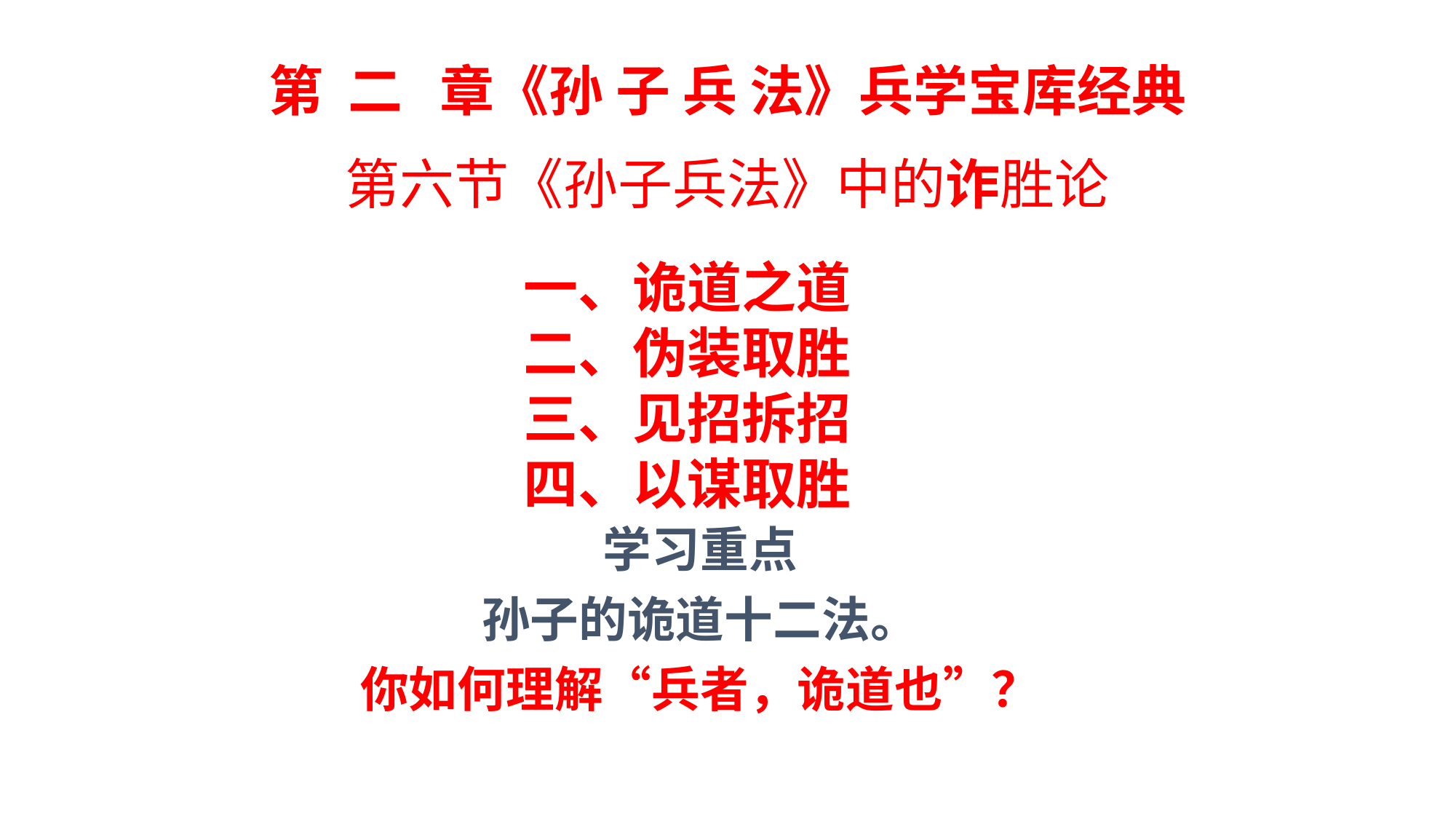

第  二   章《孙 子 兵 法》兵学宝库经典
第六节《孙子兵法》中的诈胜论
一、诡道之道
二、伪装取胜
三、见招拆招
四、以谋取胜

学习重点
孙子的诡道十二法。
你如何理解“兵者，诡道也”？